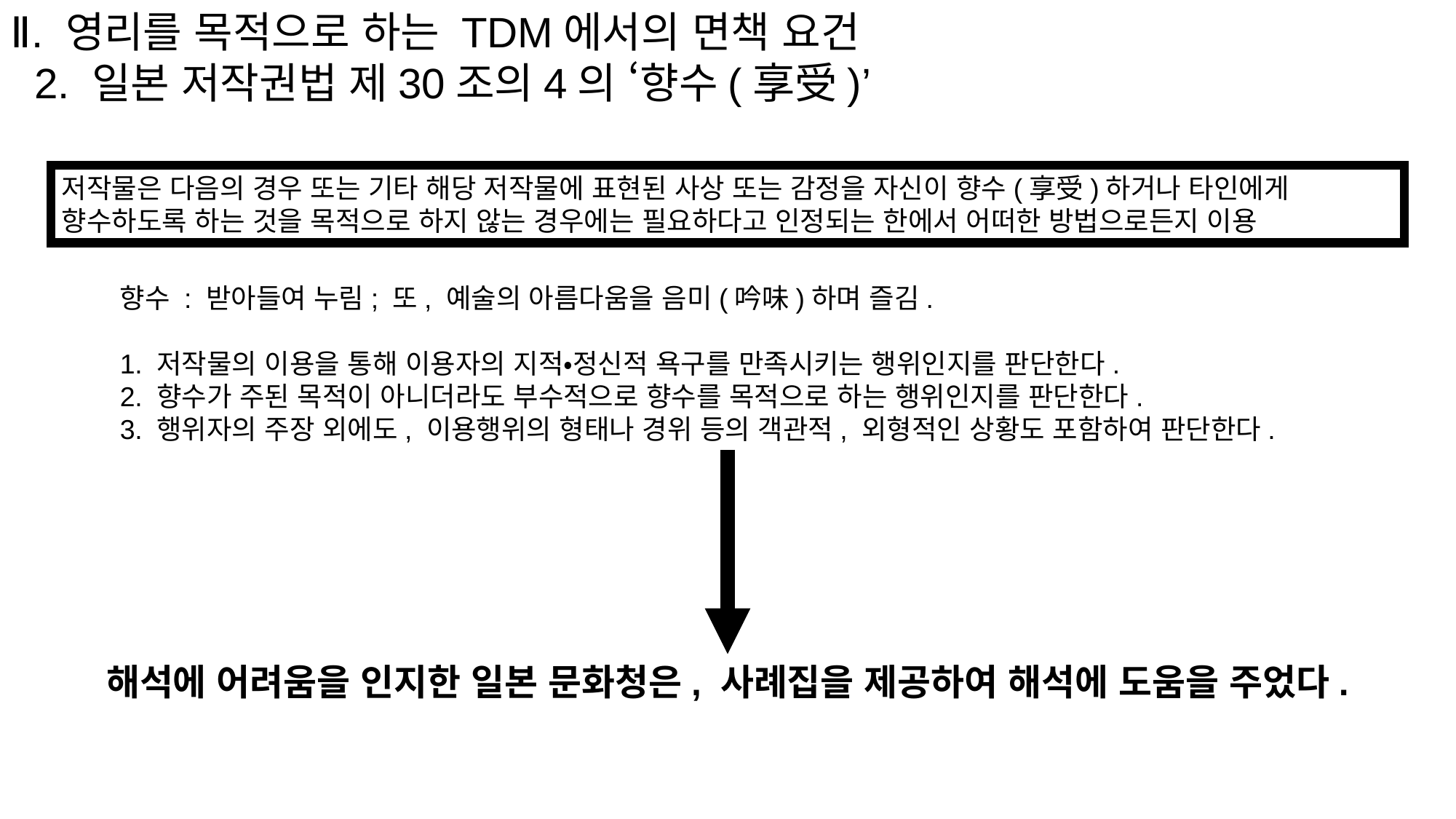

Ⅱ. 영리를 목적으로 하는 TDM에서의 면책 요건
  2. 일본 저작권법 제30조의4의 ‘향수(享受)’

저작물은 다음의 경우 또는 기타 해당 저작물에 표현된 사상 또는 감정을 자신이 향수(享受)하거나 타인에게 향수하도록 하는 것을 목적으로 하지 않는 경우에는 필요하다고 인정되는 한에서 어떠한 방법으로든지 이용

	향수 : 받아들여 누림; 또, 예술의 아름다움을 음미(吟味)하며 즐김.

	1. 저작물의 이용을 통해 이용자의 지적・정신적 욕구를 만족시키는 행위인지를 판단한다.
	2. 향수가 주된 목적이 아니더라도 부수적으로 향수를 목적으로 하는 행위인지를 판단한다.
	3. 행위자의 주장 외에도, 이용행위의 형태나 경위 등의 객관적, 외형적인 상황도 포함하여 판단한다.
해석에 어려움을 인지한 일본 문화청은, 사례집을 제공하여 해석에 도움을 주었다.